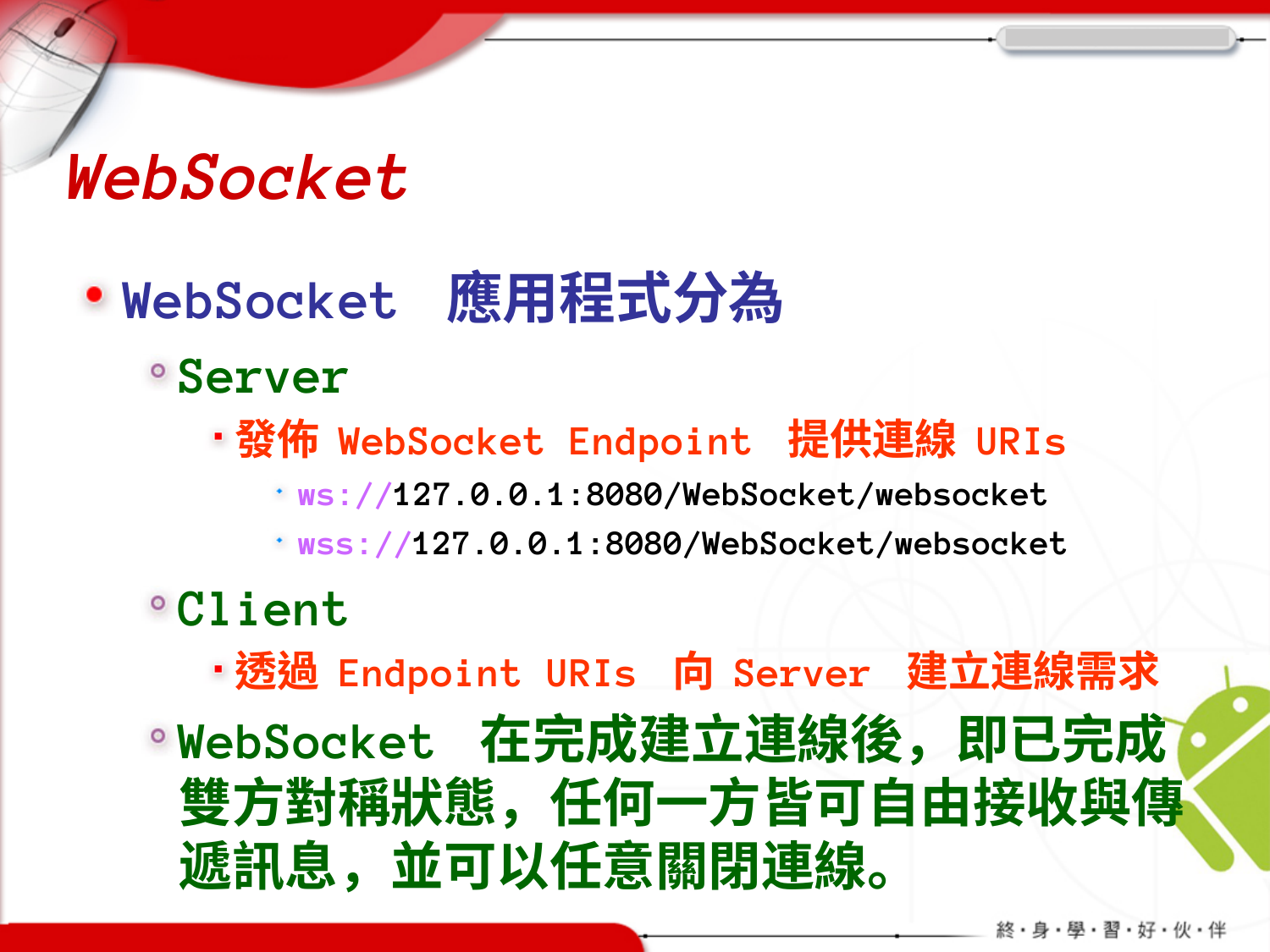

# WebSocket
WebSocket 應用程式分為
Server
發佈 WebSocket Endpoint 提供連線 URIs
ws://127.0.0.1:8080/WebSocket/websocket
wss://127.0.0.1:8080/WebSocket/websocket
Client
透過 Endpoint URIs 向 Server 建立連線需求
WebSocket 在完成建立連線後，即已完成雙方對稱狀態，任何一方皆可自由接收與傳遞訊息，並可以任意關閉連線。